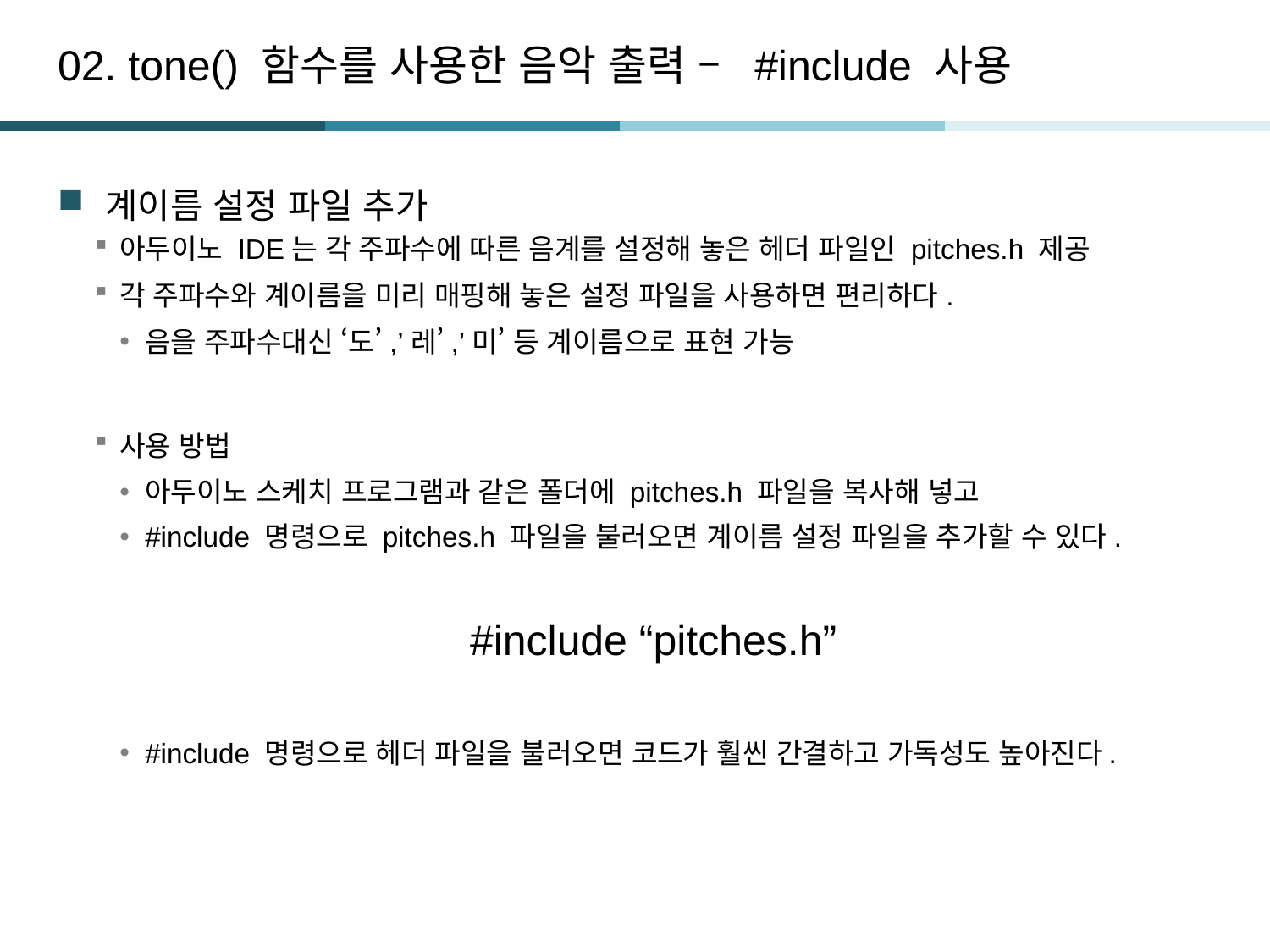

# 02. tone() 함수를 사용한 음악 출력 –  #include 사용
계이름 설정 파일 추가
아두이노 IDE는 각 주파수에 따른 음계를 설정해 놓은 헤더 파일인 pitches.h 제공
각 주파수와 계이름을 미리 매핑해 놓은 설정 파일을 사용하면 편리하다.
음을 주파수대신 ‘도’,’레’,’미’ 등 계이름으로 표현 가능

사용 방법
아두이노 스케치 프로그램과 같은 폴더에 pitches.h 파일을 복사해 넣고
#include 명령으로 pitches.h 파일을 불러오면 계이름 설정 파일을 추가할 수 있다.

#include “pitches.h”

#include 명령으로 헤더 파일을 불러오면 코드가 훨씬 간결하고 가독성도 높아진다.